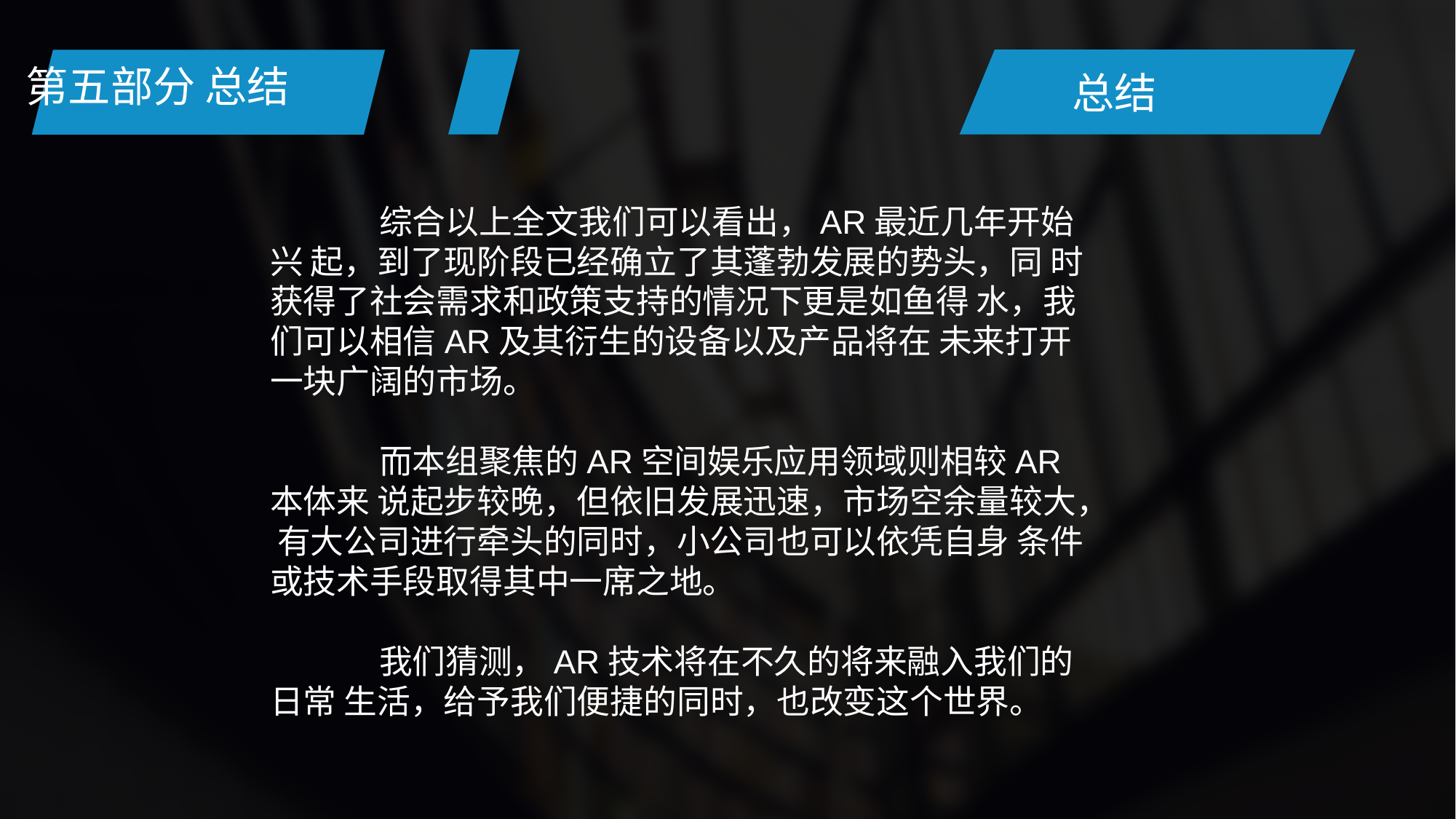

第五部分 总结
总结
	综合以上全文我们可以看出，AR最近几年开始兴 起，到了现阶段已经确立了其蓬勃发展的势头，同 时获得了社会需求和政策支持的情况下更是如鱼得 水，我们可以相信AR及其衍生的设备以及产品将在 未来打开一块广阔的市场。

	而本组聚焦的AR空间娱乐应用领域则相较AR本体来 说起步较晚，但依旧发展迅速，市场空余量较大， 有大公司进行牵头的同时，小公司也可以依凭自身 条件或技术手段取得其中一席之地。

	我们猜测，AR技术将在不久的将来融入我们的日常 生活，给予我们便捷的同时，也改变这个世界。